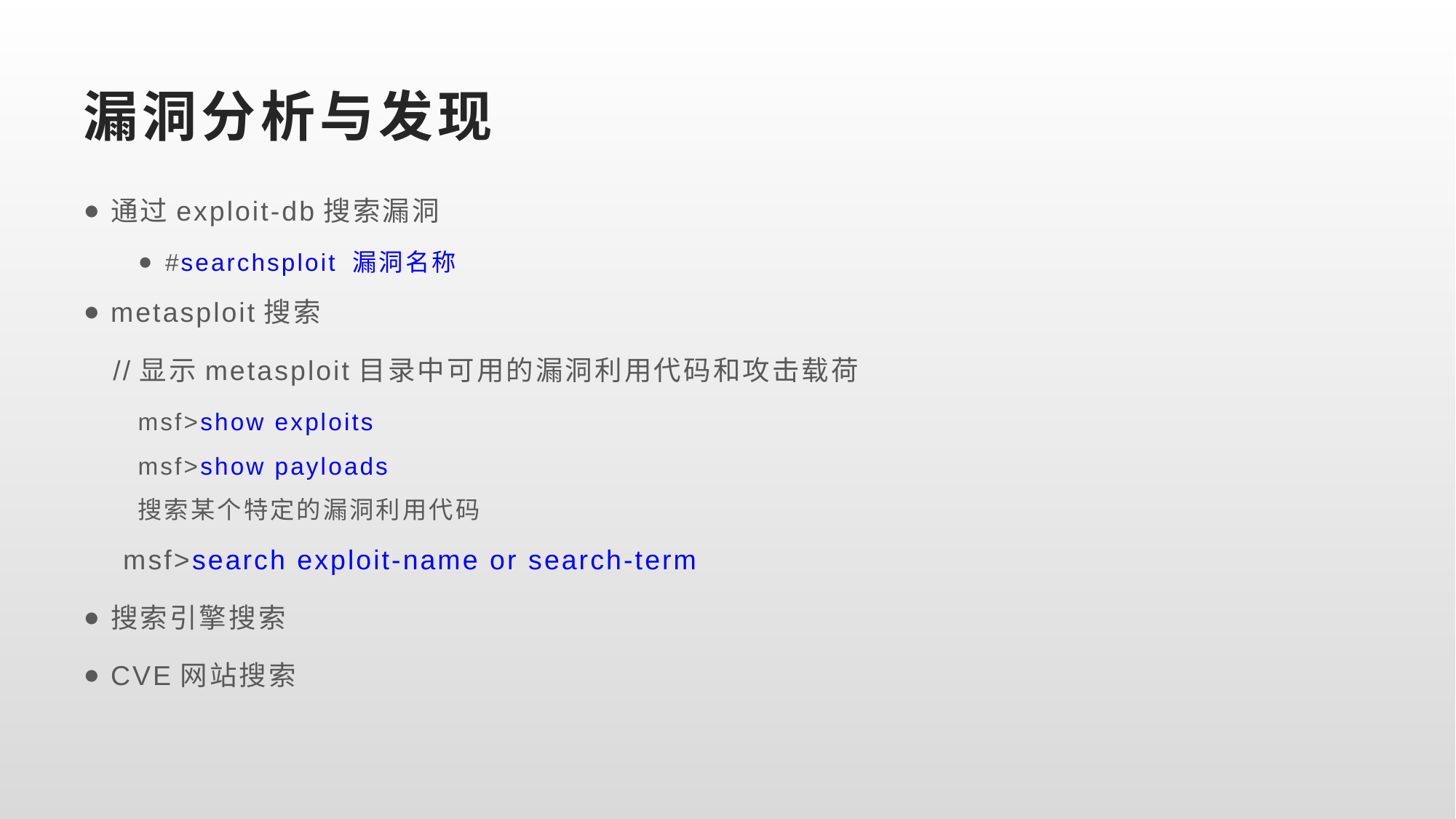

# 漏洞分析与发现
通过exploit-db搜索漏洞
#searchsploit 漏洞名称
metasploit搜索
   //显示metasploit目录中可用的漏洞利用代码和攻击载荷
msf>show exploits
msf>show payloads
搜索某个特定的漏洞利用代码
    msf>search exploit-name or search-term
搜索引擎搜索
CVE网站搜索